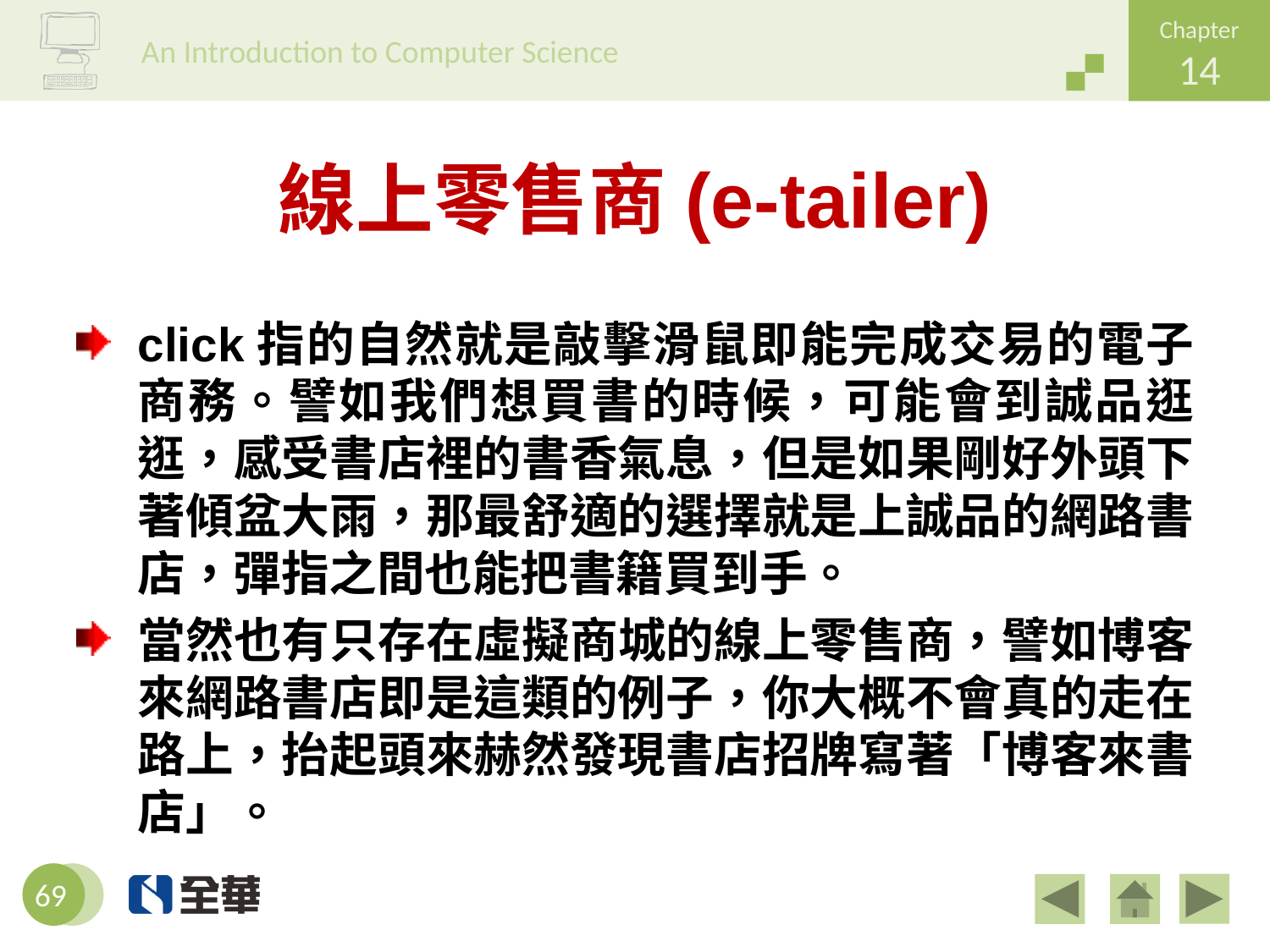

# 線上零售商(e-tailer)
click指的自然就是敲擊滑鼠即能完成交易的電子商務。譬如我們想買書的時候，可能會到誠品逛逛，感受書店裡的書香氣息，但是如果剛好外頭下著傾盆大雨，那最舒適的選擇就是上誠品的網路書店，彈指之間也能把書籍買到手。
當然也有只存在虛擬商城的線上零售商，譬如博客來網路書店即是這類的例子，你大概不會真的走在路上，抬起頭來赫然發現書店招牌寫著「博客來書店」。